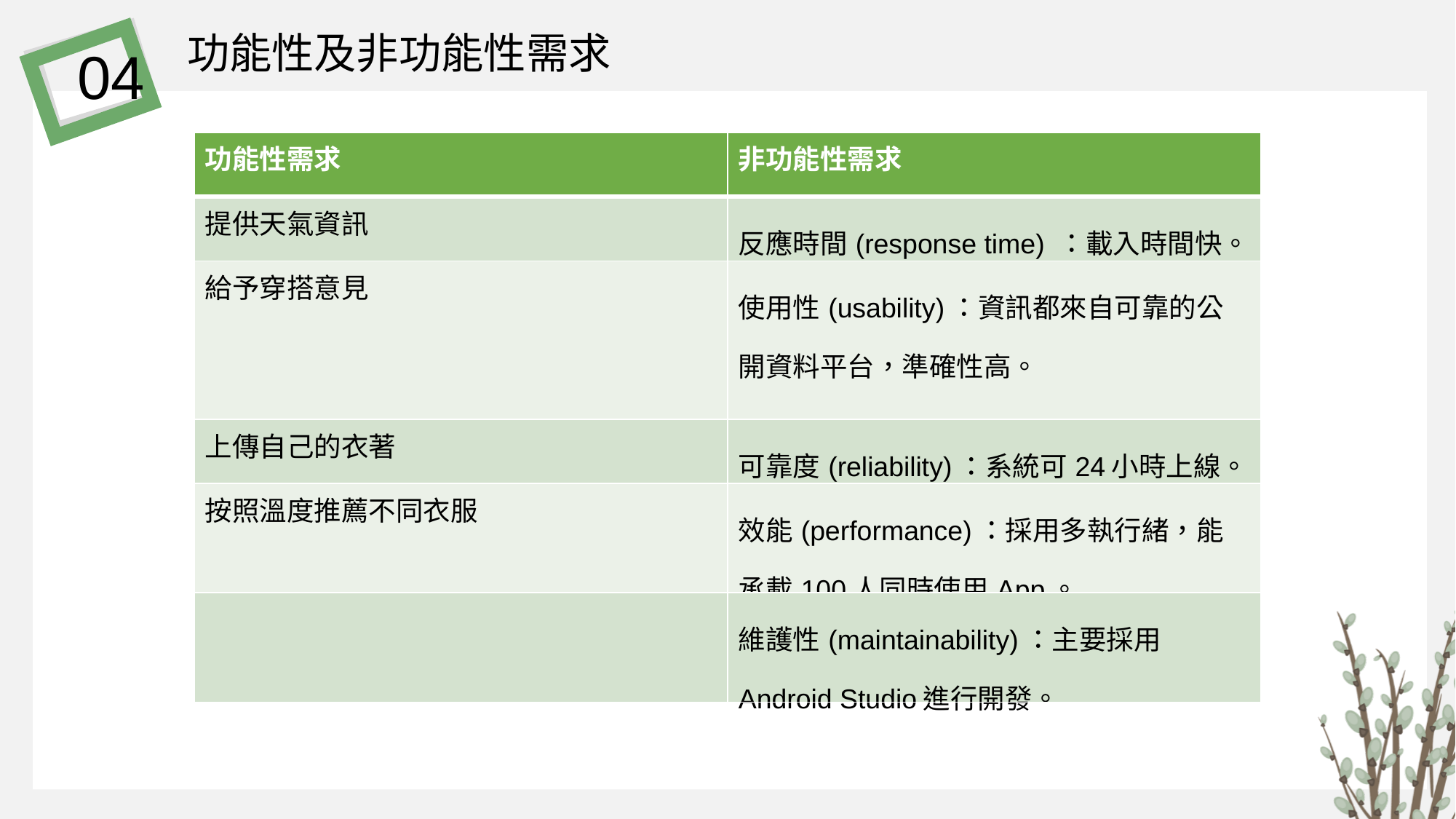

功能性及非功能性需求
04
| 功能性需求 | 非功能性需求 |
| --- | --- |
| 提供天氣資訊 | 反應時間(response time) ：載入時間快。 |
| 給予穿搭意見 | 使用性(usability)：資訊都來自可靠的公開資料平台，準確性高。 |
| 上傳自己的衣著 | 可靠度(reliability)：系統可24小時上線。 |
| 按照溫度推薦不同衣服 | 效能(performance)：採用多執行緒，能承載100人同時使用App。 |
|  | 維護性(maintainability)：主要採用Android Studio進行開發。 |